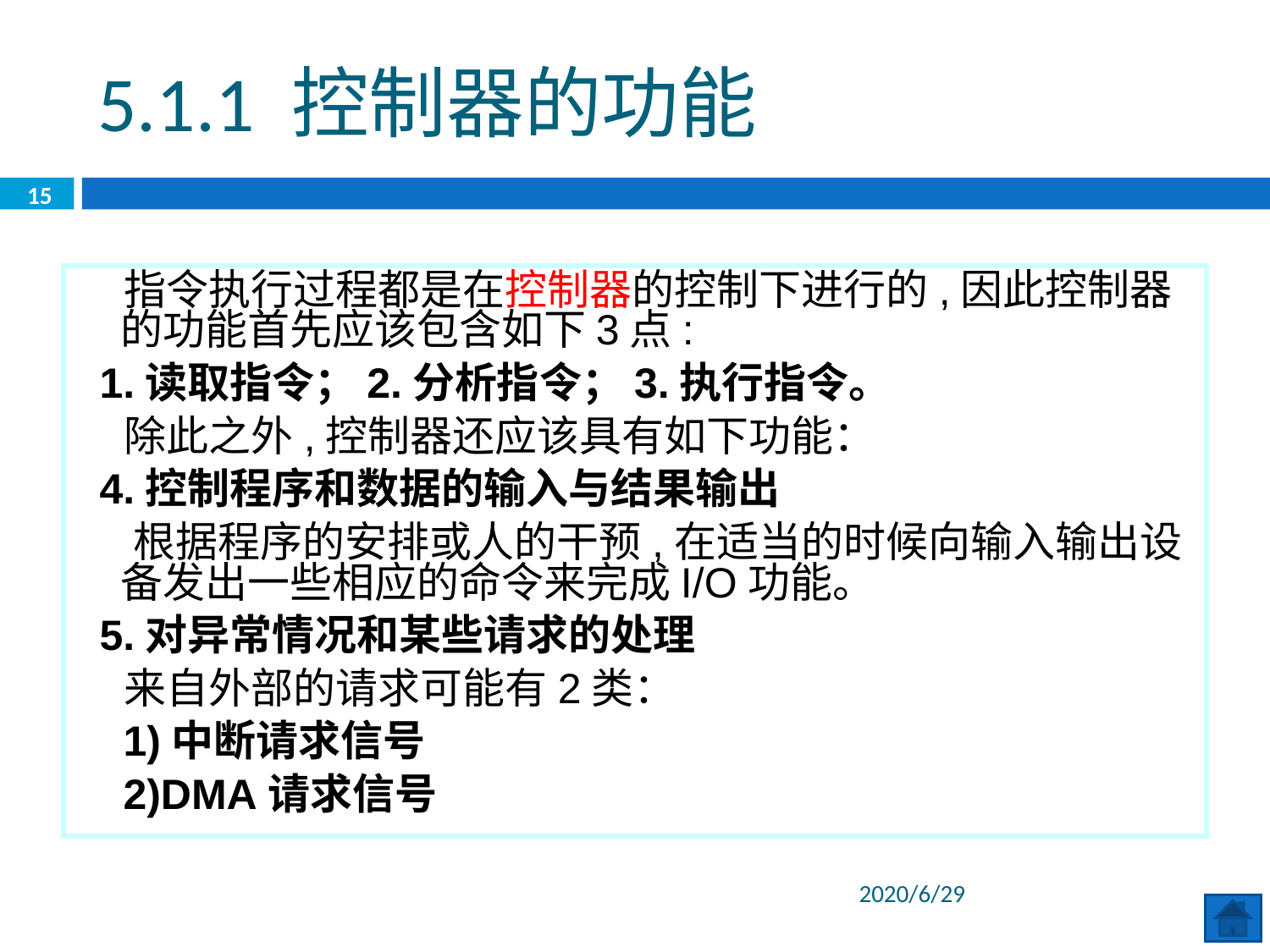

5.1.1 控制器的功能
15
    指令执行过程都是在控制器的控制下进行的,因此控制器的功能首先应该包含如下3点:
  1.读取指令；2.分析指令；3.执行指令。
    除此之外,控制器还应该具有如下功能：
  4.控制程序和数据的输入与结果输出
     根据程序的安排或人的干预,在适当的时候向输入输出设备发出一些相应的命令来完成I/O功能。
  5.对异常情况和某些请求的处理
    来自外部的请求可能有2类：
    1)中断请求信号
    2)DMA请求信号
2020/6/29